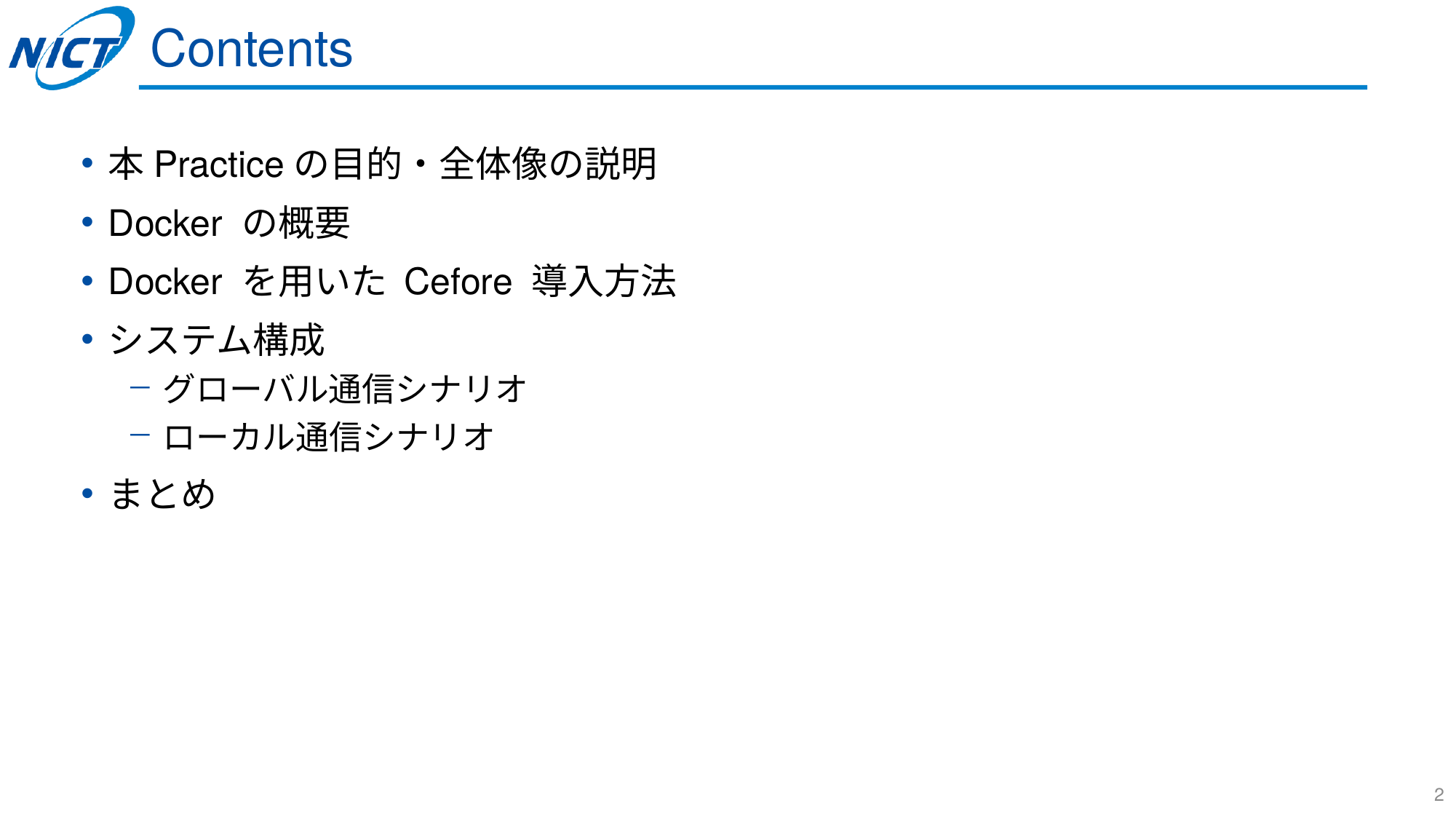

# Contents
本Practiceの目的・全体像の説明
Docker の概要
Docker を用いた Cefore 導入方法
システム構成
グローバル通信シナリオ
ローカル通信シナリオ
まとめ

2